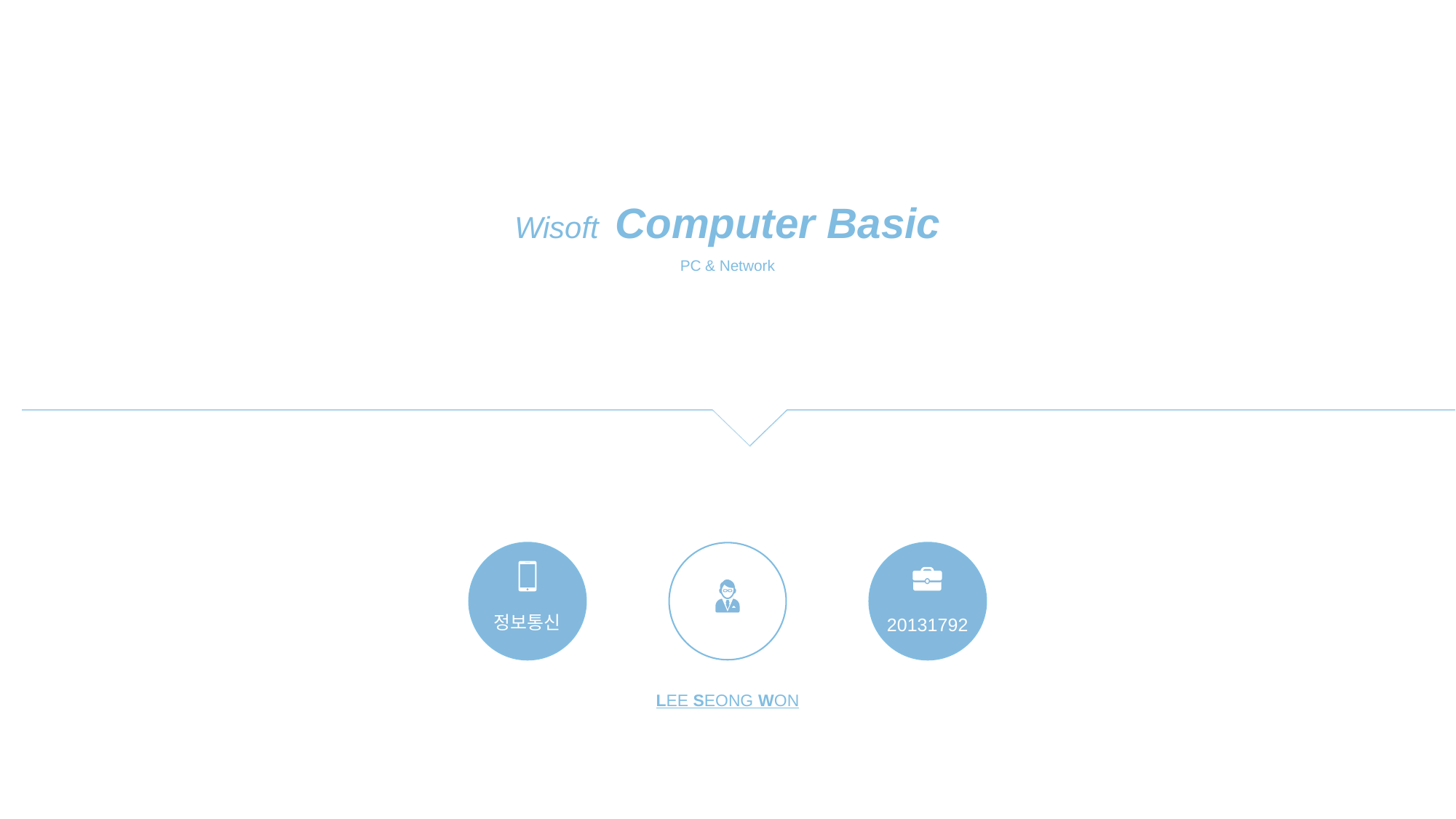

Wisoft  Computer Basic
PC & Network

정보통신
20131792
LEE SEONG WON